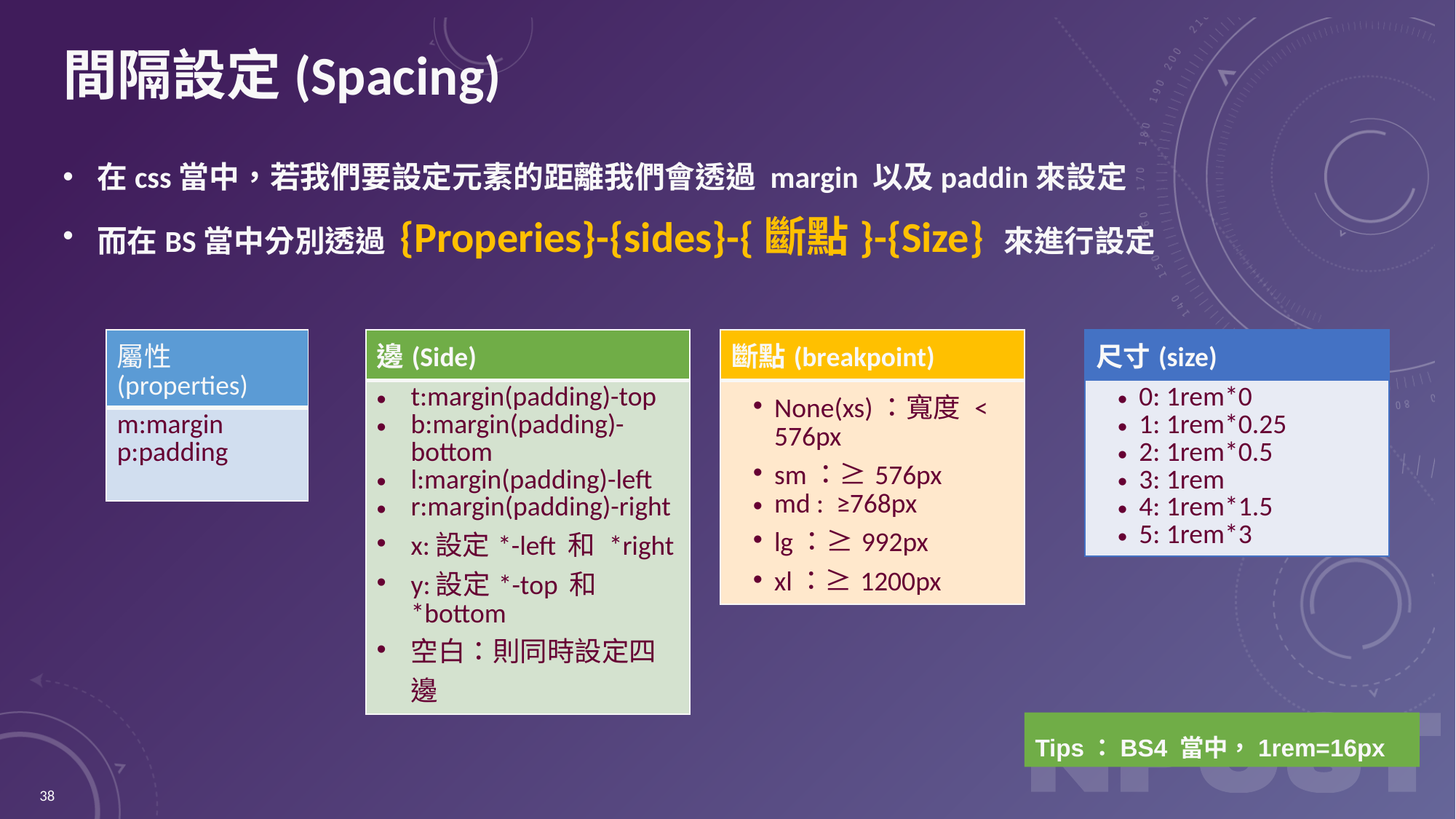

# 間隔設定(Spacing)
在css當中，若我們要設定元素的距離我們會透過 margin 以及paddin來設定
而在BS當中分別透過 {Properies}-{sides}-{斷點}-{Size} 來進行設定
| 屬性(properties) |
| --- |
| m:margin p:padding |
| 邊(Side) |
| --- |
| t:margin(padding)-top b:margin(padding)-bottom l:margin(padding)-left r:margin(padding)-right x:設定\*-left 和 \*right y:設定\*-top 和 \*bottom 空白：則同時設定四邊 |
| 斷點(breakpoint) |
| --- |
| None(xs)：寬度 < 576px sm：≥576px md : ≥768px lg：≥992px xl：≥1200px |
| 尺寸(size) |
| --- |
| 0: 1rem\*0 1: 1rem\*0.25 2: 1rem\*0.5 3: 1rem 4: 1rem\*1.5 5: 1rem\*3 |
Tips：BS4 當中，1rem=16px
38